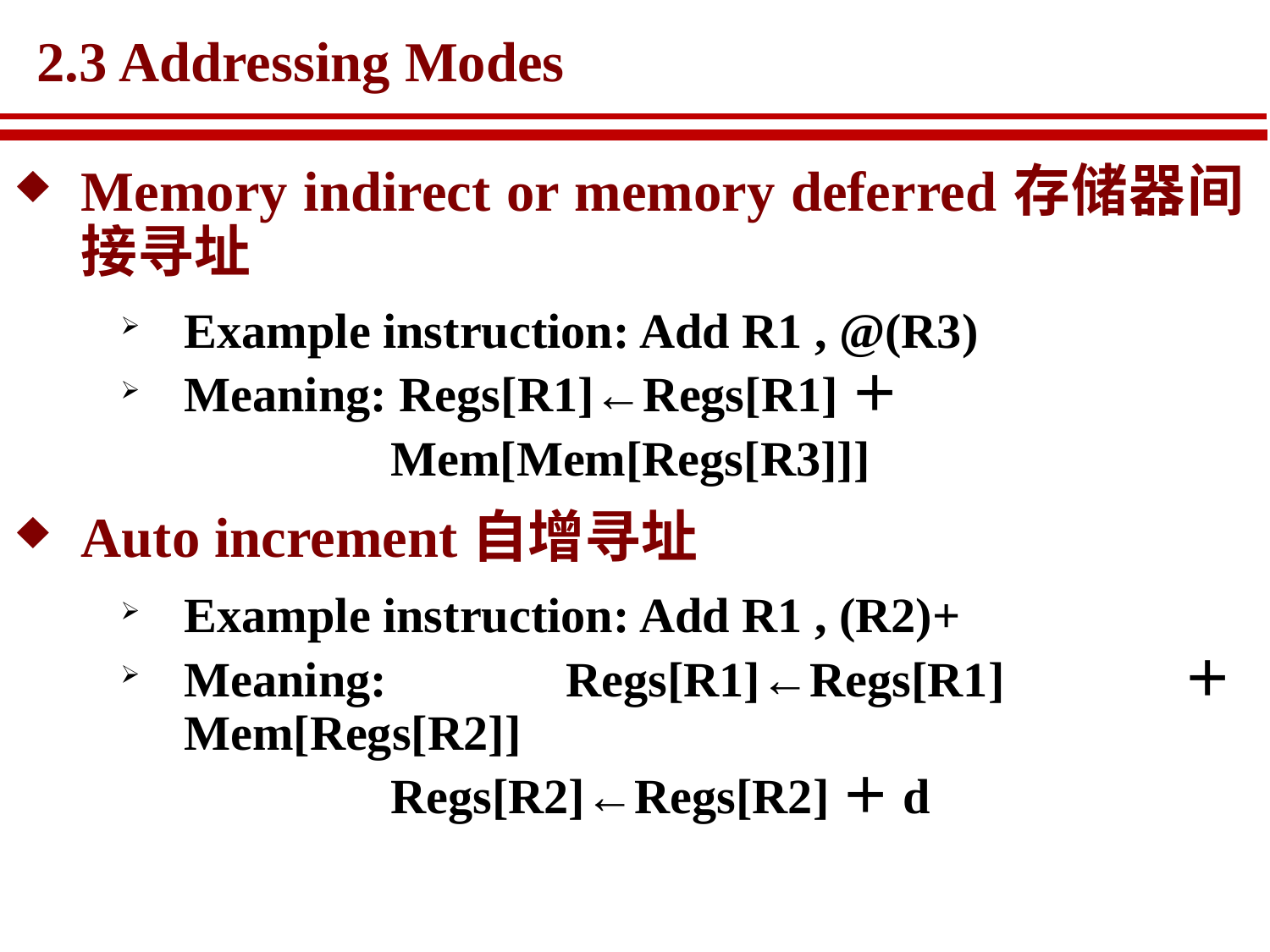

# 2.3 Addressing Modes
Memory indirect or memory deferred存储器间接寻址
Example instruction: Add R1 , @(R3)
Meaning: Regs[R1]←Regs[R1]＋
                      Mem[Mem[Regs[R3]]]
Auto increment自增寻址
Example instruction: Add R1 , (R2)+
Meaning: Regs[R1]←Regs[R1]＋Mem[Regs[R2]]
                      Regs[R2]←Regs[R2]＋d